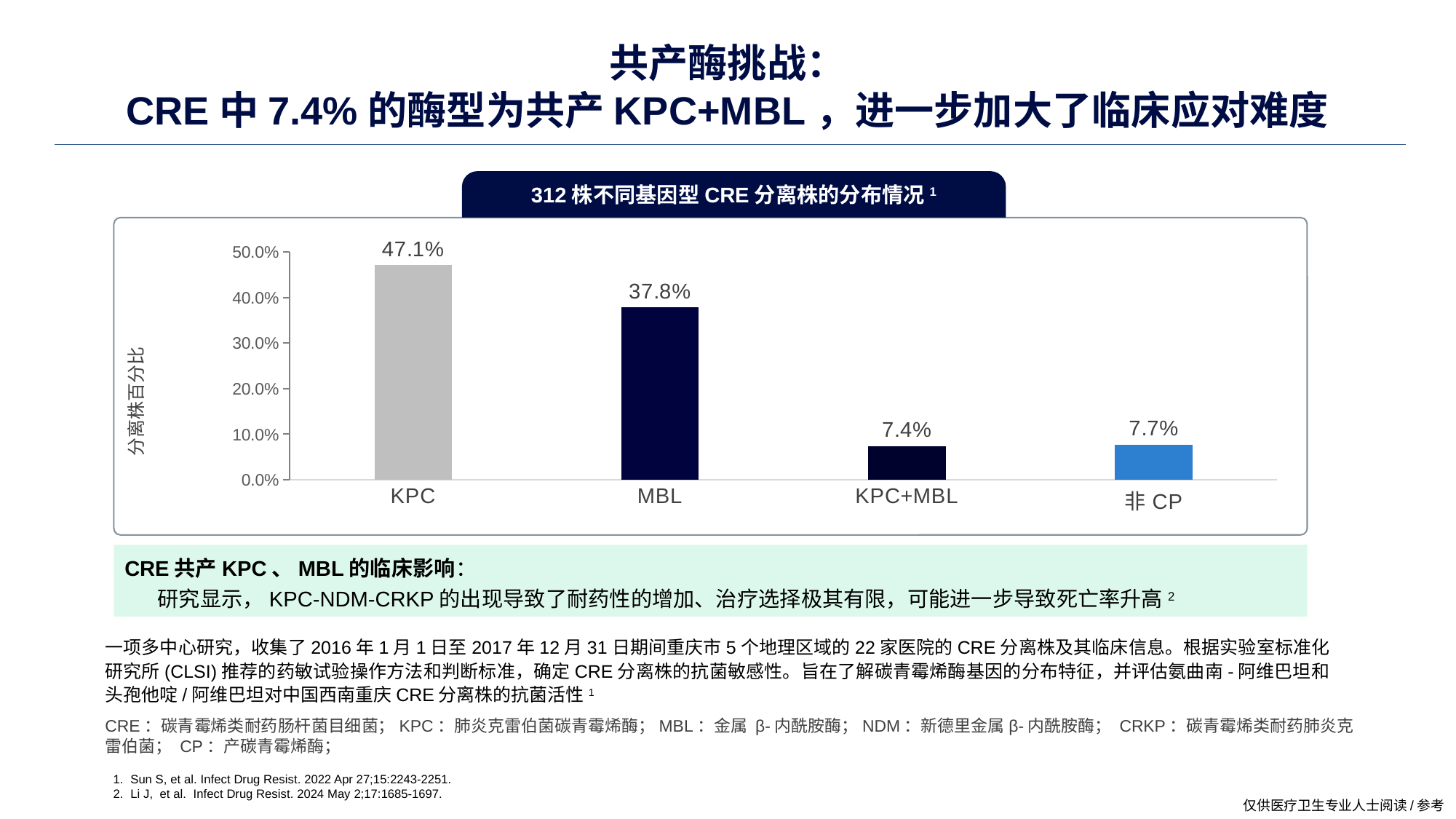

# 共产酶挑战： CRE中7.4%的酶型为共产KPC+MBL，进一步加大了临床应对难度
312株不同基因型CRE分离株的分布情况1

### Chart

| Category | 系列 1 |
|---|---|
| KPC | 0.471 |
| MBL | 0.378 |
| KPC+MBL | 0.074 |
| 非CP | 0.077 |
分离株百分比
CRE共产KPC、MBL的临床影响：
       研究显示，KPC-NDM-CRKP的出现导致了耐药性的增加、治疗选择极其有限，可能进一步导致死亡率升高2
一项多中心研究，收集了2016年1月1日至2017年12月31日期间重庆市5个地理区域的22家医院的CRE分离株及其临床信息。根据实验室标准化研究所(CLSI)推荐的药敏试验操作方法和判断标准，确定CRE分离株的抗菌敏感性。旨在了解碳青霉烯酶基因的分布特征，并评估氨曲南-阿维巴坦和头孢他啶/阿维巴坦对中国西南重庆CRE分离株的抗菌活性1
CRE：碳青霉烯类耐药肠杆菌目细菌；KPC：肺炎克雷伯菌碳青霉烯酶；MBL：金属 β-内酰胺酶；NDM：新德里金属β-内酰胺酶； CRKP：碳青霉烯类耐药肺炎克雷伯菌； CP：产碳青霉烯酶；
Sun S, et al. Infect Drug Resist. 2022 Apr 27;15:2243-2251.
Li J,  et al.  Infect Drug Resist. 2024 May 2;17:1685-1697.
仅供医疗卫生专业人士阅读/参考